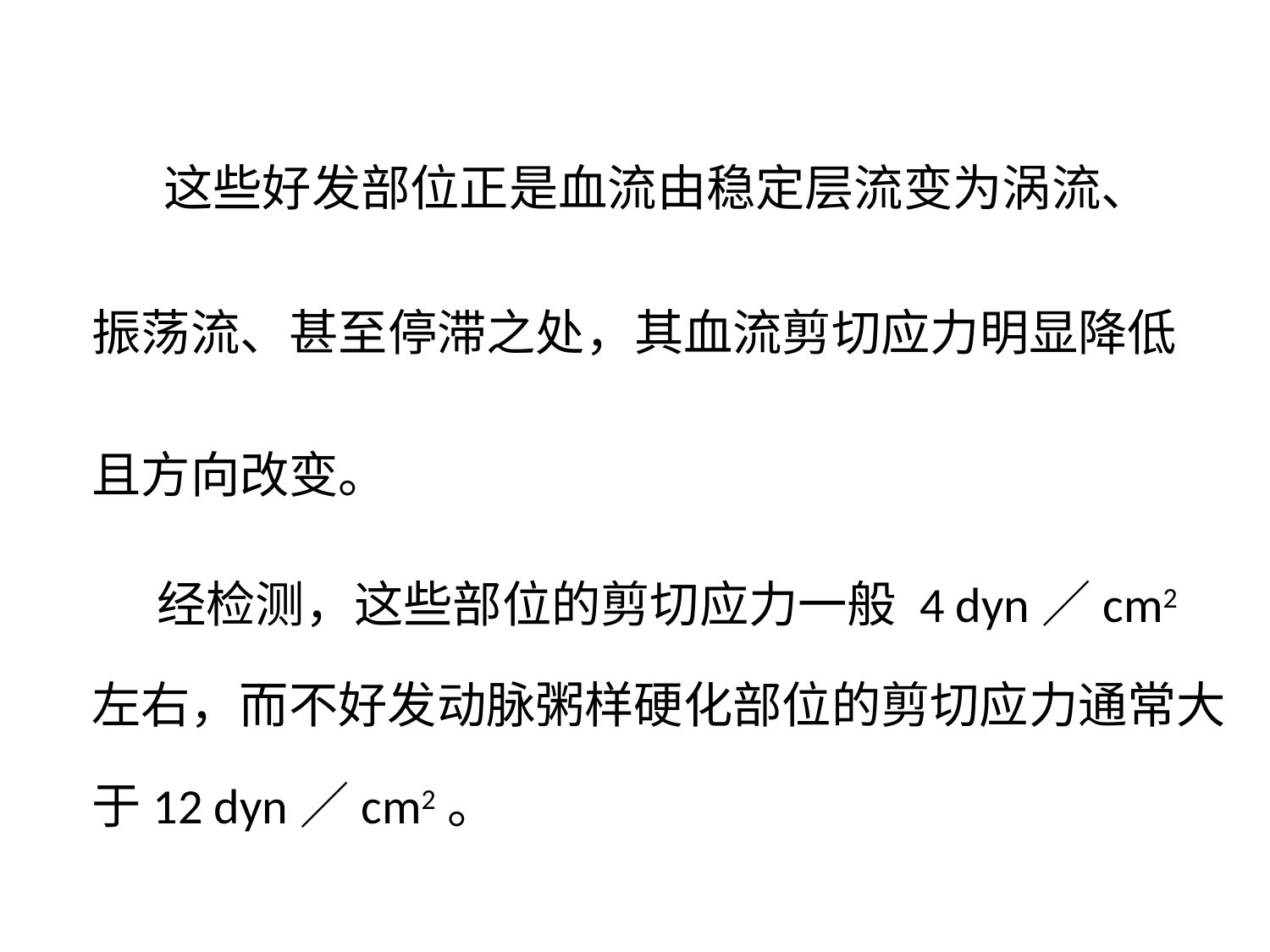

这些好发部位正是血流由稳定层流变为涡流、振荡流、甚至停滞之处，其血流剪切应力明显降低且方向改变。

        经检测，这些部位的剪切应力一般 4 dyn／cm2左右，而不好发动脉粥样硬化部位的剪切应力通常大于12 dyn／cm2。